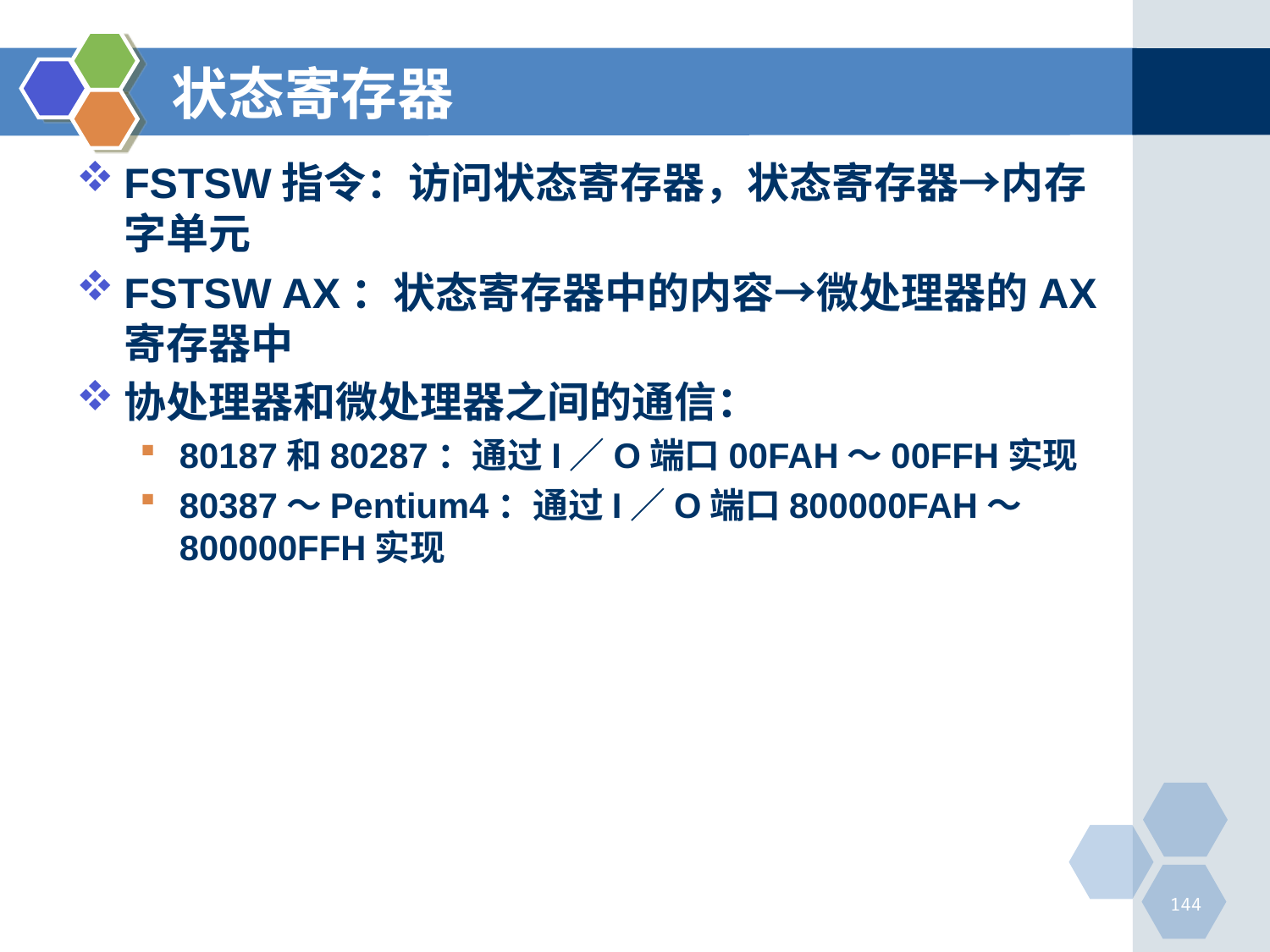

# 状态寄存器
FSTSW指令：访问状态寄存器，状态寄存器→内存字单元
FSTSW AX：状态寄存器中的内容→微处理器的AX寄存器中
协处理器和微处理器之间的通信：
80187和80287：通过I／O端口00FAH～00FFH实现
80387～Pentium4：通过I／O端口800000FAH～800000FFH实现
144